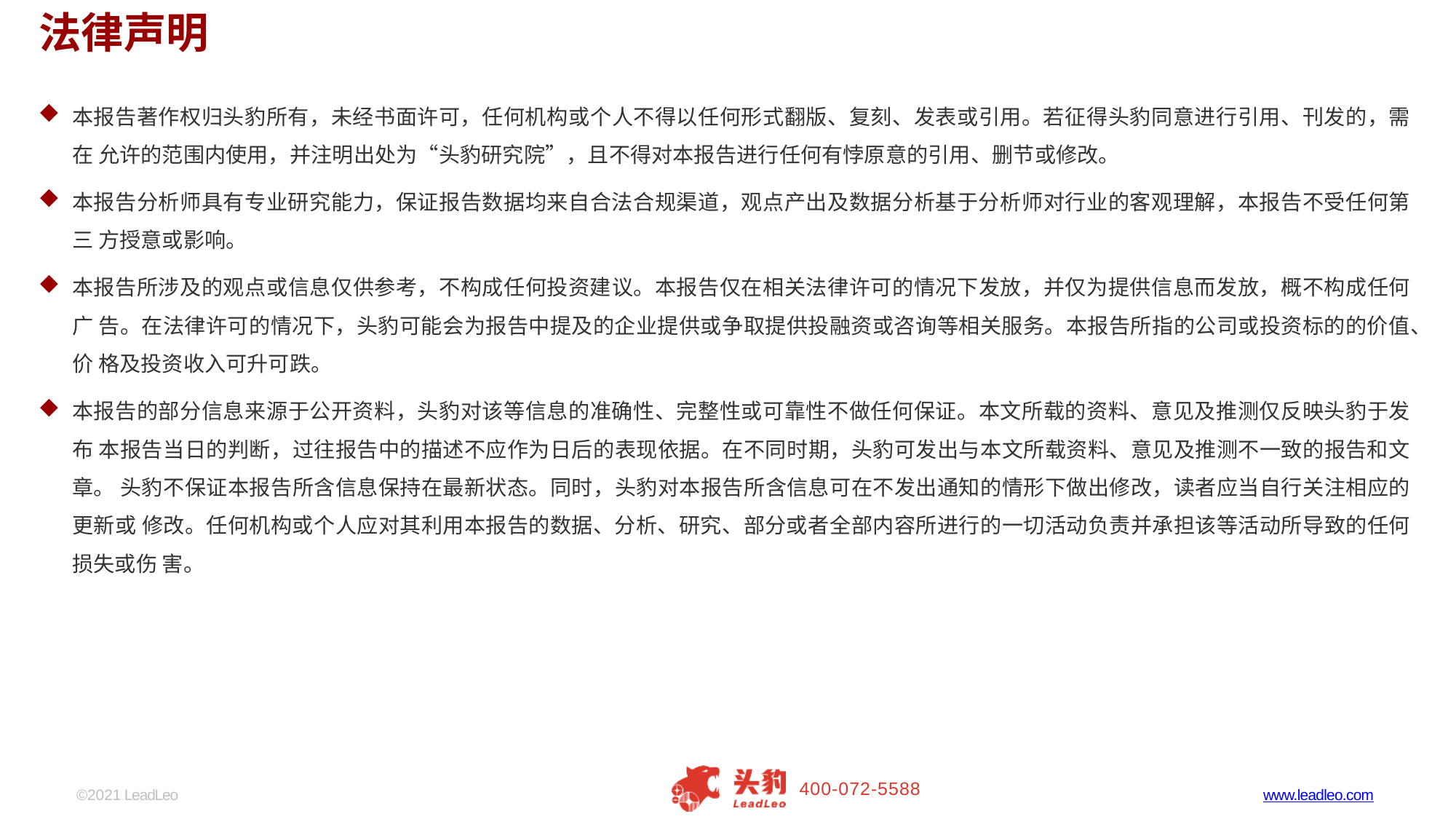

# 法律声明
本报告著作权归头豹所有，未经书面许可，任何机构或个人不得以任何形式翻版、复刻、发表或引用。若征得头豹同意进行引用、刊发的，需在 允许的范围内使用，并注明出处为“头豹研究院”，且不得对本报告进行任何有悖原意的引用、删节或修改。
本报告分析师具有专业研究能力，保证报告数据均来自合法合规渠道，观点产出及数据分析基于分析师对行业的客观理解，本报告不受任何第三 方授意或影响。
本报告所涉及的观点或信息仅供参考，不构成任何投资建议。本报告仅在相关法律许可的情况下发放，并仅为提供信息而发放，概不构成任何广 告。在法律许可的情况下，头豹可能会为报告中提及的企业提供或争取提供投融资或咨询等相关服务。本报告所指的公司或投资标的的价值、价 格及投资收入可升可跌。
本报告的部分信息来源于公开资料，头豹对该等信息的准确性、完整性或可靠性不做任何保证。本文所载的资料、意见及推测仅反映头豹于发布 本报告当日的判断，过往报告中的描述不应作为日后的表现依据。在不同时期，头豹可发出与本文所载资料、意见及推测不一致的报告和文章。 头豹不保证本报告所含信息保持在最新状态。同时，头豹对本报告所含信息可在不发出通知的情形下做出修改，读者应当自行关注相应的更新或 修改。任何机构或个人应对其利用本报告的数据、分析、研究、部分或者全部内容所进行的一切活动负责并承担该等活动所导致的任何损失或伤 害。
38
400-072-5588
www.leadleo.com
©2021 LeadLeo